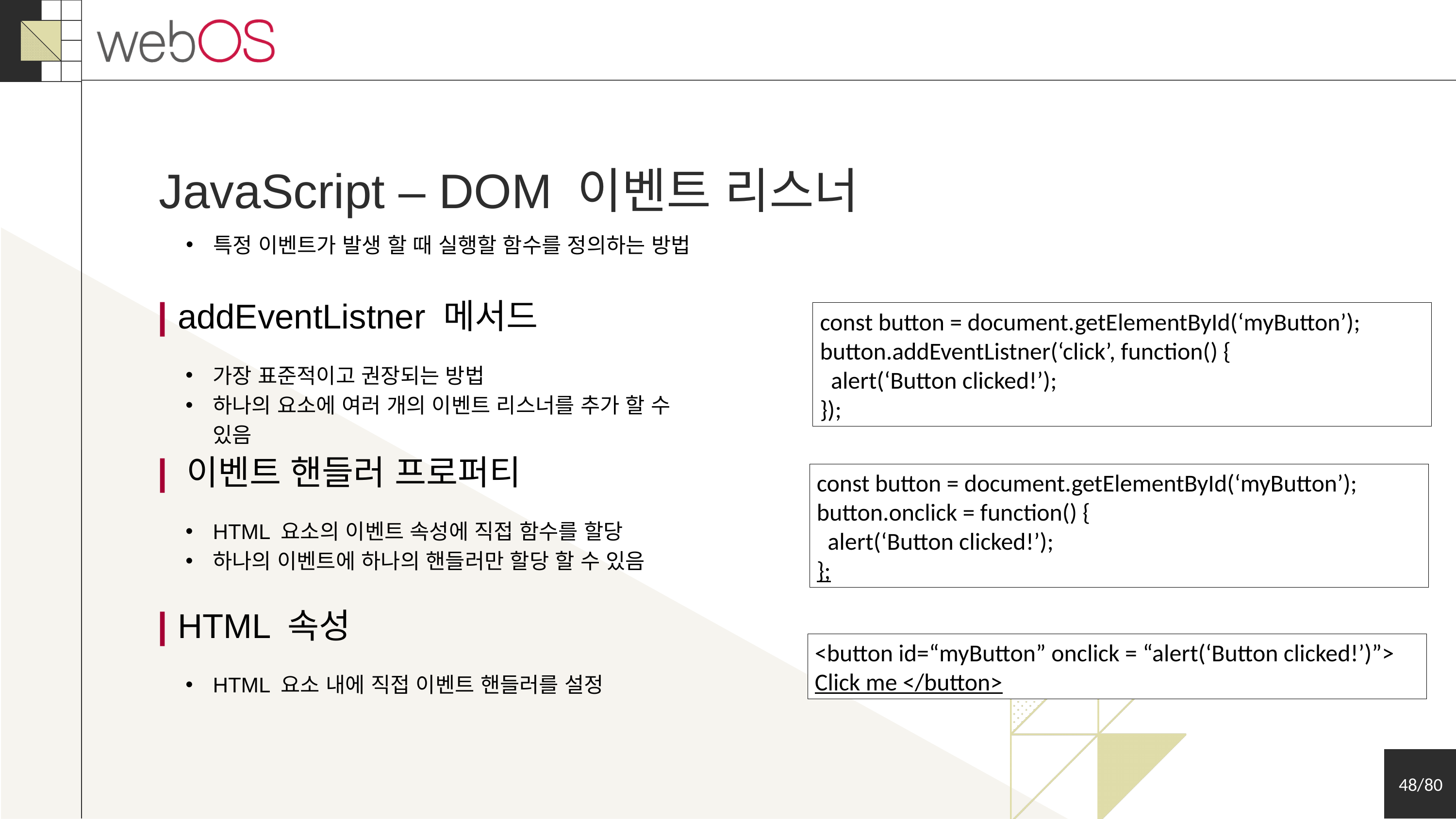

JavaScript – DOM 이벤트 리스너
특정 이벤트가 발생 할 때 실행할 함수를 정의하는 방법
| addEventListner 메서드
const button = document.getElementById(‘myButton’);
button.addEventListner(‘click’, function() {
  alert(‘Button clicked!’);
});
가장 표준적이고 권장되는 방법
하나의 요소에 여러 개의 이벤트 리스너를 추가 할 수 있음
| 이벤트 핸들러 프로퍼티

const button = document.getElementById(‘myButton’);
button.onclick = function() {
  alert(‘Button clicked!’);
};
HTML 요소의 이벤트 속성에 직접 함수를 할당
하나의 이벤트에 하나의 핸들러만 할당 할 수 있음
| HTML 속성
<button id=“myButton” onclick = “alert(‘Button clicked!’)”>
Click me </button>

HTML 요소 내에 직접 이벤트 핸들러를 설정
48/80